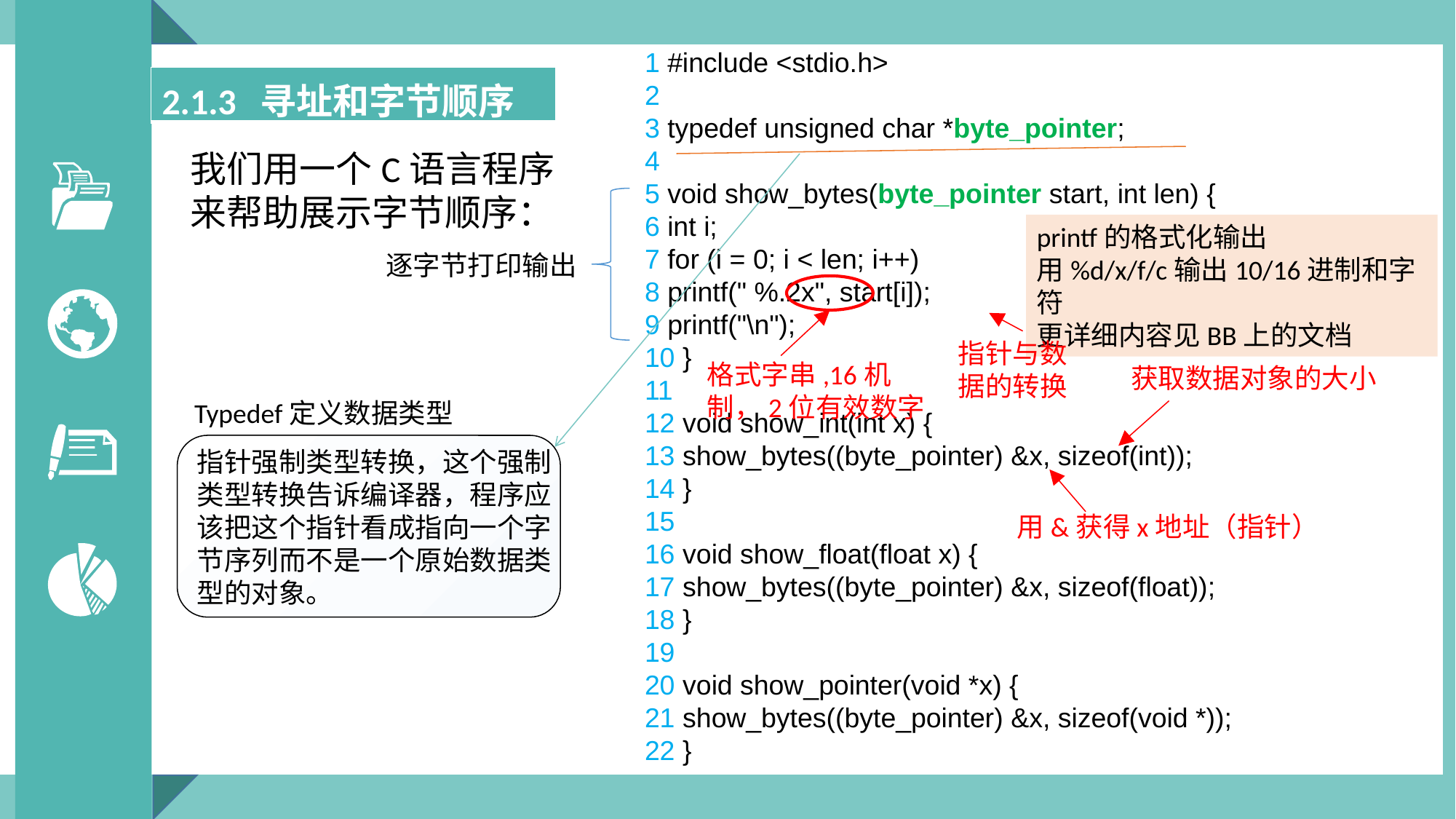

1 #include <stdio.h>
2
3 typedef unsigned char *byte_pointer;
4
5 void show_bytes(byte_pointer start, int len) {
6 int i;
7 for (i = 0; i < len; i++)
8 printf(" %.2x", start[i]);
9 printf("\n");
10 }
11
12 void show_int(int x) {
13 show_bytes((byte_pointer) &x, sizeof(int));
14 }
15
16 void show_float(float x) {
17 show_bytes((byte_pointer) &x, sizeof(float));
18 }
19
20 void show_pointer(void *x) {
21 show_bytes((byte_pointer) &x, sizeof(void *));
22 }
| 2.1.3 寻址和字节顺序 |
| --- |
我们用一个C语言程序
来帮助展示字节顺序：

printf的格式化输出
用%d/x/f/c输出10/16进制和字符
更详细内容见BB上的文档
逐字节打印输出

指针与数据的转换
格式字串,16机制，2位有效数字
获取数据对象的大小
Typedef定义数据类型

指针强制类型转换，这个强制类型转换告诉编译器，程序应该把这个指针看成指向一个字节序列而不是一个原始数据类型的对象。
用&获得x地址（指针）